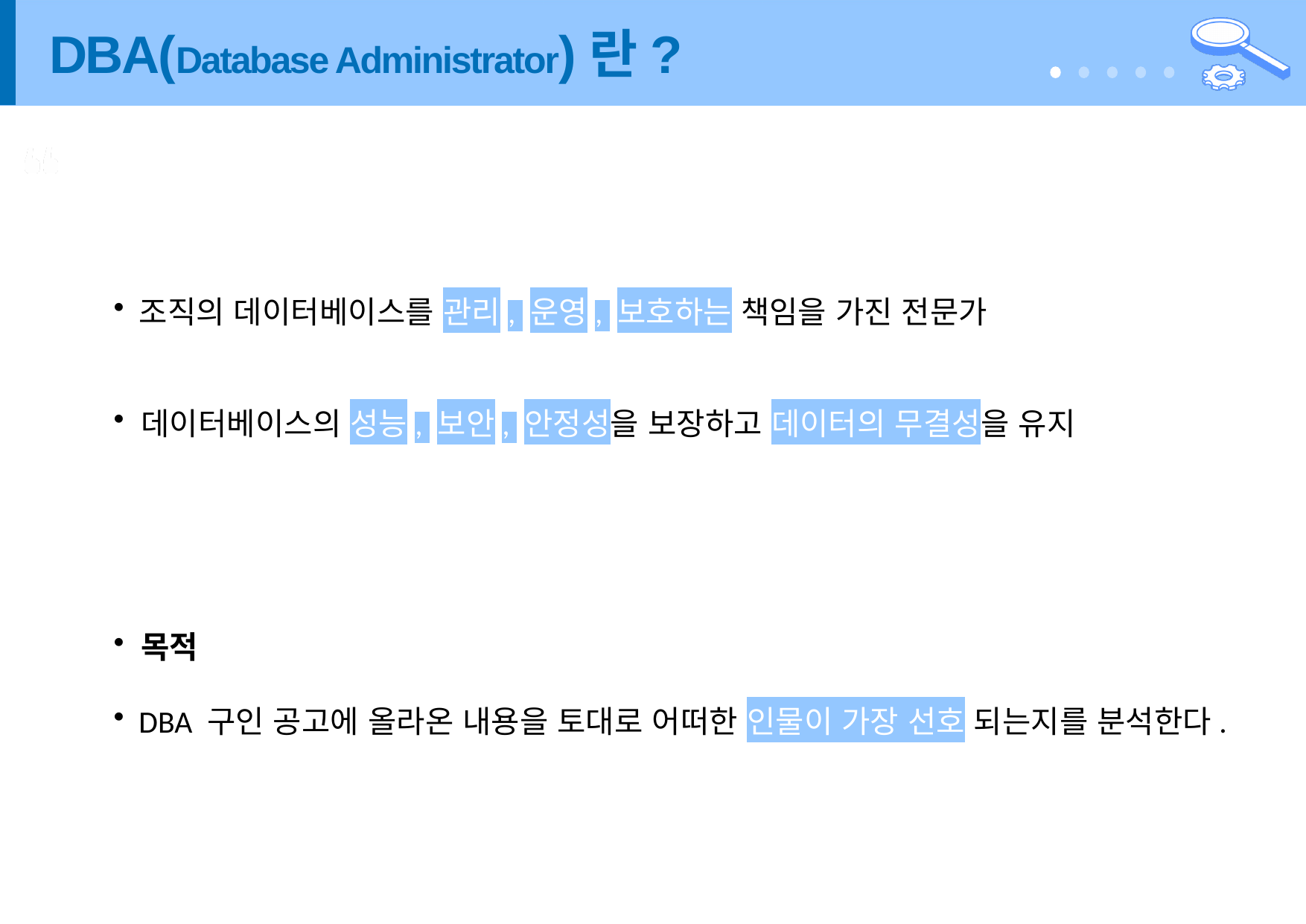

# DBA(Database Administrator)란?
 조직의 데이터베이스를 관리, 운영, 보호하는 책임을 가진 전문가

 데이터베이스의 성능, 보안, 안정성을 보장하고 데이터의 무결성을 유지

 목적

  DBA 구인 공고에 올라온 내용을 토대로 어떠한 인물이 가장 선호 되는지를 분석한다.